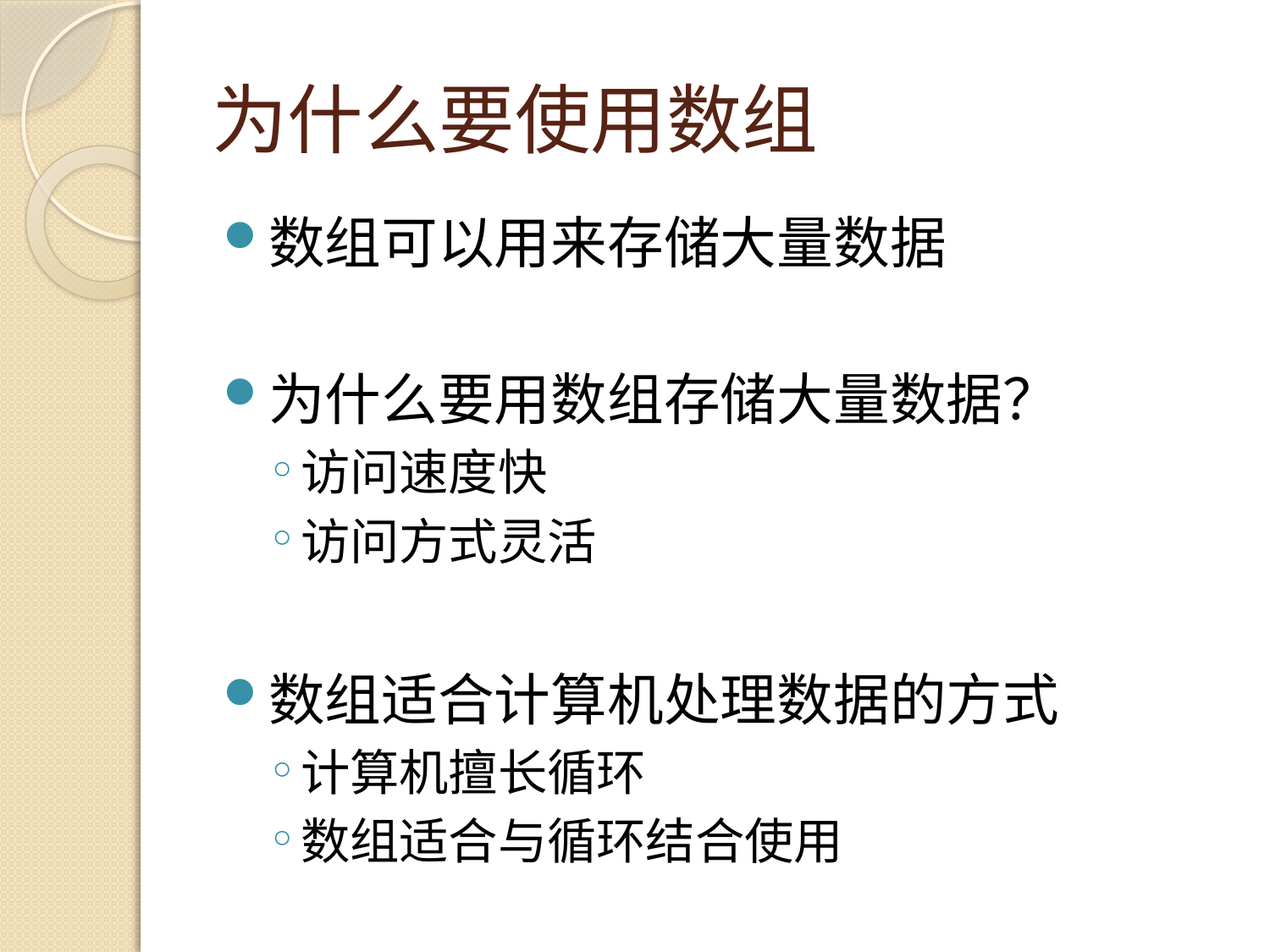

# 为什么要使用数组
数组可以用来存储大量数据

为什么要用数组存储大量数据？
访问速度快
访问方式灵活

数组适合计算机处理数据的方式
计算机擅长循环
数组适合与循环结合使用